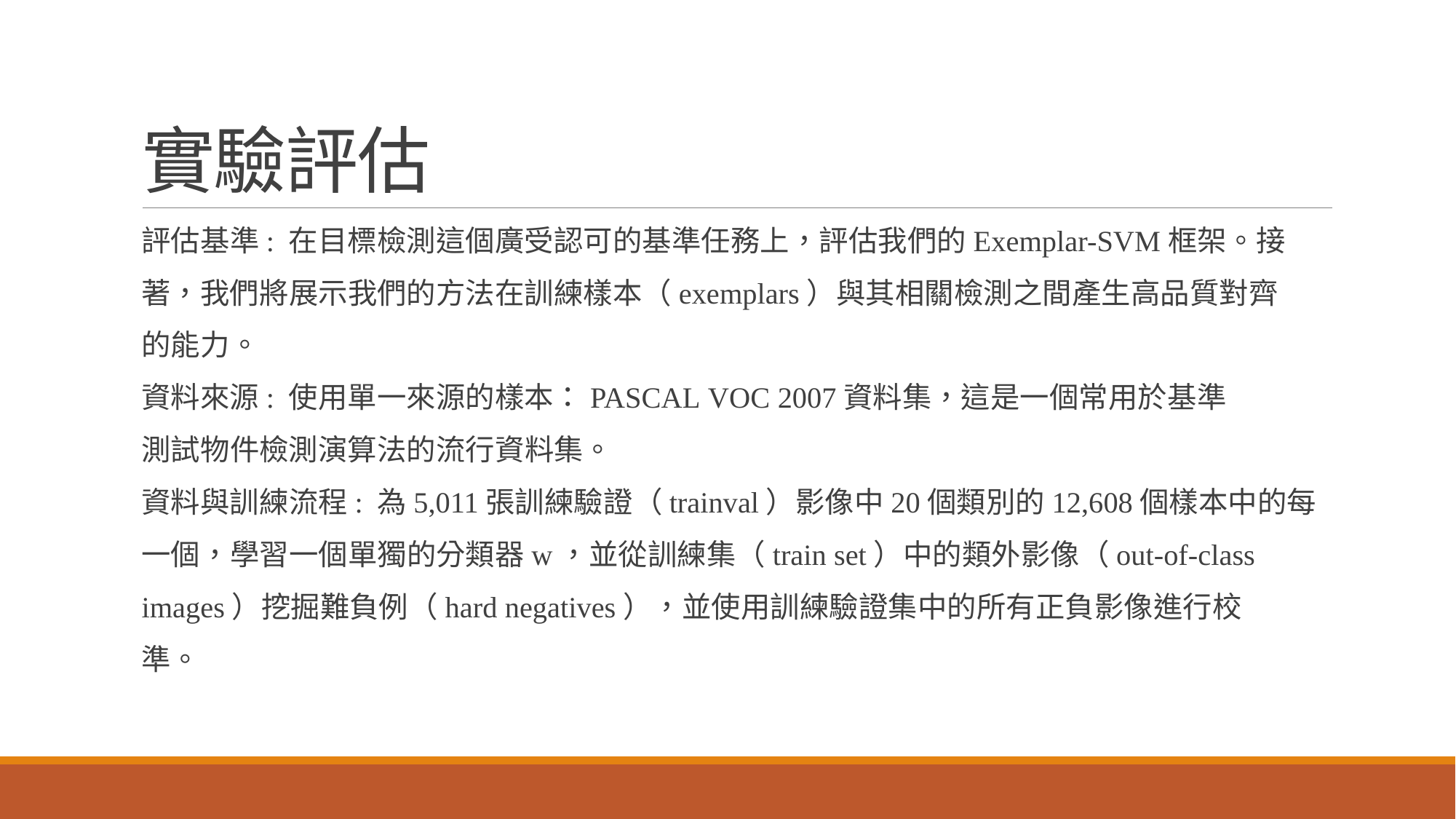

# 實驗評估
評估基準: 在目標檢測這個廣受認可的基準任務上，評估我們的Exemplar-SVM框架。接
著，我們將展示我們的方法在訓練樣本（exemplars）與其相關檢測之間產生高品質對齊
的能力。
資料來源: 使用單一來源的樣本：PASCAL VOC 2007資料集，這是一個常用於基準
測試物件檢測演算法的流行資料集。
資料與訓練流程: 為5,011張訓練驗證（trainval）影像中20個類別的12,608個樣本中的每
一個，學習一個單獨的分類器w，並從訓練集（train set）中的類外影像（out-of-class
images）挖掘難負例（hard negatives），並使用訓練驗證集中的所有正負影像進行校
準。